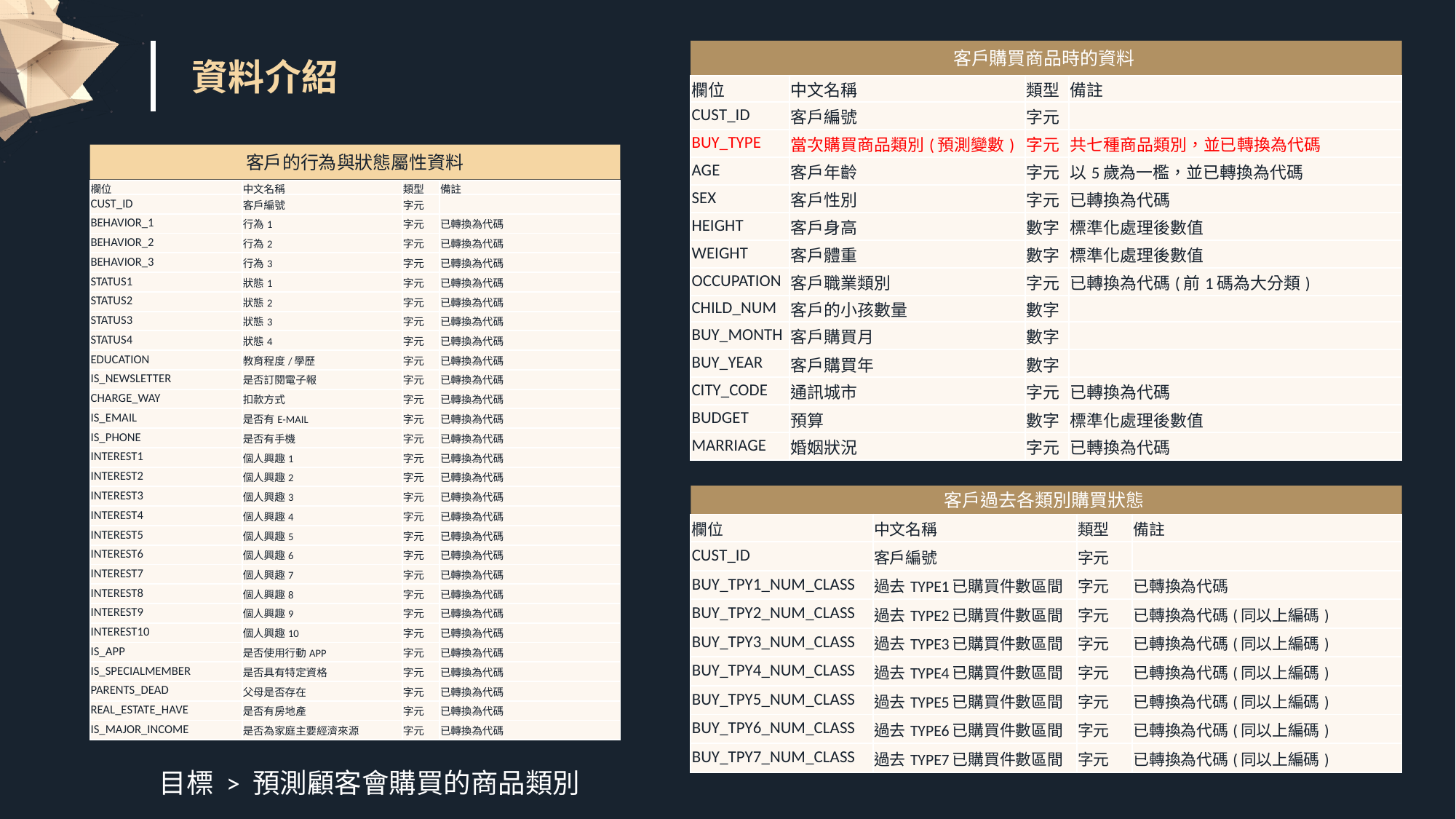

客戶購買商品時的資料
資料介紹
| 欄位 | 中文名稱 | 類型 | 備註 |
| --- | --- | --- | --- |
| CUST\_ID | 客戶編號 | 字元 |  |
| BUY\_TYPE | 當次購買商品類別(預測變數) | 字元 | 共七種商品類別，並已轉換為代碼 |
| AGE | 客戶年齡 | 字元 | 以5歲為一檻，並已轉換為代碼 |
| SEX | 客戶性別 | 字元 | 已轉換為代碼 |
| HEIGHT | 客戶身高 | 數字 | 標準化處理後數值 |
| WEIGHT | 客戶體重 | 數字 | 標準化處理後數值 |
| OCCUPATION | 客戶職業類別 | 字元 | 已轉換為代碼(前1碼為大分類) |
| CHILD\_NUM | 客戶的小孩數量 | 數字 |  |
| BUY\_MONTH | 客戶購買月 | 數字 |  |
| BUY\_YEAR | 客戶購買年 | 數字 |  |
| CITY\_CODE | 通訊城市 | 字元 | 已轉換為代碼 |
| BUDGET | 預算 | 數字 | 標準化處理後數值 |
| MARRIAGE | 婚姻狀況 | 字元 | 已轉換為代碼 |

客戶的行為與狀態屬性資料
| 欄位 | 中文名稱 | 類型 | 備註 |
| --- | --- | --- | --- |
| CUST\_ID | 客戶編號 | 字元 |  |
| BEHAVIOR\_1 | 行為1 | 字元 | 已轉換為代碼 |
| BEHAVIOR\_2 | 行為2 | 字元 | 已轉換為代碼 |
| BEHAVIOR\_3 | 行為3 | 字元 | 已轉換為代碼 |
| STATUS1 | 狀態1 | 字元 | 已轉換為代碼 |
| STATUS2 | 狀態2 | 字元 | 已轉換為代碼 |
| STATUS3 | 狀態3 | 字元 | 已轉換為代碼 |
| STATUS4 | 狀態4 | 字元 | 已轉換為代碼 |
| EDUCATION | 教育程度/學歷 | 字元 | 已轉換為代碼 |
| IS\_NEWSLETTER | 是否訂閱電子報 | 字元 | 已轉換為代碼 |
| CHARGE\_WAY | 扣款方式 | 字元 | 已轉換為代碼 |
| IS\_EMAIL | 是否有E-MAIL | 字元 | 已轉換為代碼 |
| IS\_PHONE | 是否有手機 | 字元 | 已轉換為代碼 |
| INTEREST1 | 個人興趣1 | 字元 | 已轉換為代碼 |
| INTEREST2 | 個人興趣2 | 字元 | 已轉換為代碼 |
| INTEREST3 | 個人興趣3 | 字元 | 已轉換為代碼 |
| INTEREST4 | 個人興趣4 | 字元 | 已轉換為代碼 |
| INTEREST5 | 個人興趣5 | 字元 | 已轉換為代碼 |
| INTEREST6 | 個人興趣6 | 字元 | 已轉換為代碼 |
| INTEREST7 | 個人興趣7 | 字元 | 已轉換為代碼 |
| INTEREST8 | 個人興趣8 | 字元 | 已轉換為代碼 |
| INTEREST9 | 個人興趣9 | 字元 | 已轉換為代碼 |
| INTEREST10 | 個人興趣10 | 字元 | 已轉換為代碼 |
| IS\_APP | 是否使用行動APP | 字元 | 已轉換為代碼 |
| IS\_SPECIALMEMBER | 是否具有特定資格 | 字元 | 已轉換為代碼 |
| PARENTS\_DEAD | 父母是否存在 | 字元 | 已轉換為代碼 |
| REAL\_ESTATE\_HAVE | 是否有房地產 | 字元 | 已轉換為代碼 |
| IS\_MAJOR\_INCOME | 是否為家庭主要經濟來源 | 字元 | 已轉換為代碼 |
e7d195523061f1c021b92b3d25e54ab5e788c0576048880950C3AFFA1066A7153250F1349197BA8C5246BA9D557EC0274B8DA272D2431748978789E76D2CD7D1F11E7447C1D163F5D9CA1CD35DC7B6F05A820A97FDDF78B8B8BFE74AECA721B077467AC650AC57D19B30C280006E62E923C6A231670E79842A5D2E9085D53A376E5BC0884553BF78D09B8D3066C2C944

客戶過去各類別購買狀態
| 欄位 | 中文名稱 | 類型 | 備註 |
| --- | --- | --- | --- |
| CUST\_ID | 客戶編號 | 字元 |  |
| BUY\_TPY1\_NUM\_CLASS | 過去TYPE1已購買件數區間 | 字元 | 已轉換為代碼 |
| BUY\_TPY2\_NUM\_CLASS | 過去TYPE2已購買件數區間 | 字元 | 已轉換為代碼(同以上編碼) |
| BUY\_TPY3\_NUM\_CLASS | 過去TYPE3已購買件數區間 | 字元 | 已轉換為代碼(同以上編碼) |
| BUY\_TPY4\_NUM\_CLASS | 過去TYPE4已購買件數區間 | 字元 | 已轉換為代碼(同以上編碼) |
| BUY\_TPY5\_NUM\_CLASS | 過去TYPE5已購買件數區間 | 字元 | 已轉換為代碼(同以上編碼) |
| BUY\_TPY6\_NUM\_CLASS | 過去TYPE6已購買件數區間 | 字元 | 已轉換為代碼(同以上編碼) |
| BUY\_TPY7\_NUM\_CLASS | 過去TYPE7已購買件數區間 | 字元 | 已轉換為代碼(同以上編碼) |
Presentation Title
目標 > 預測顧客會購買的商品類別
6